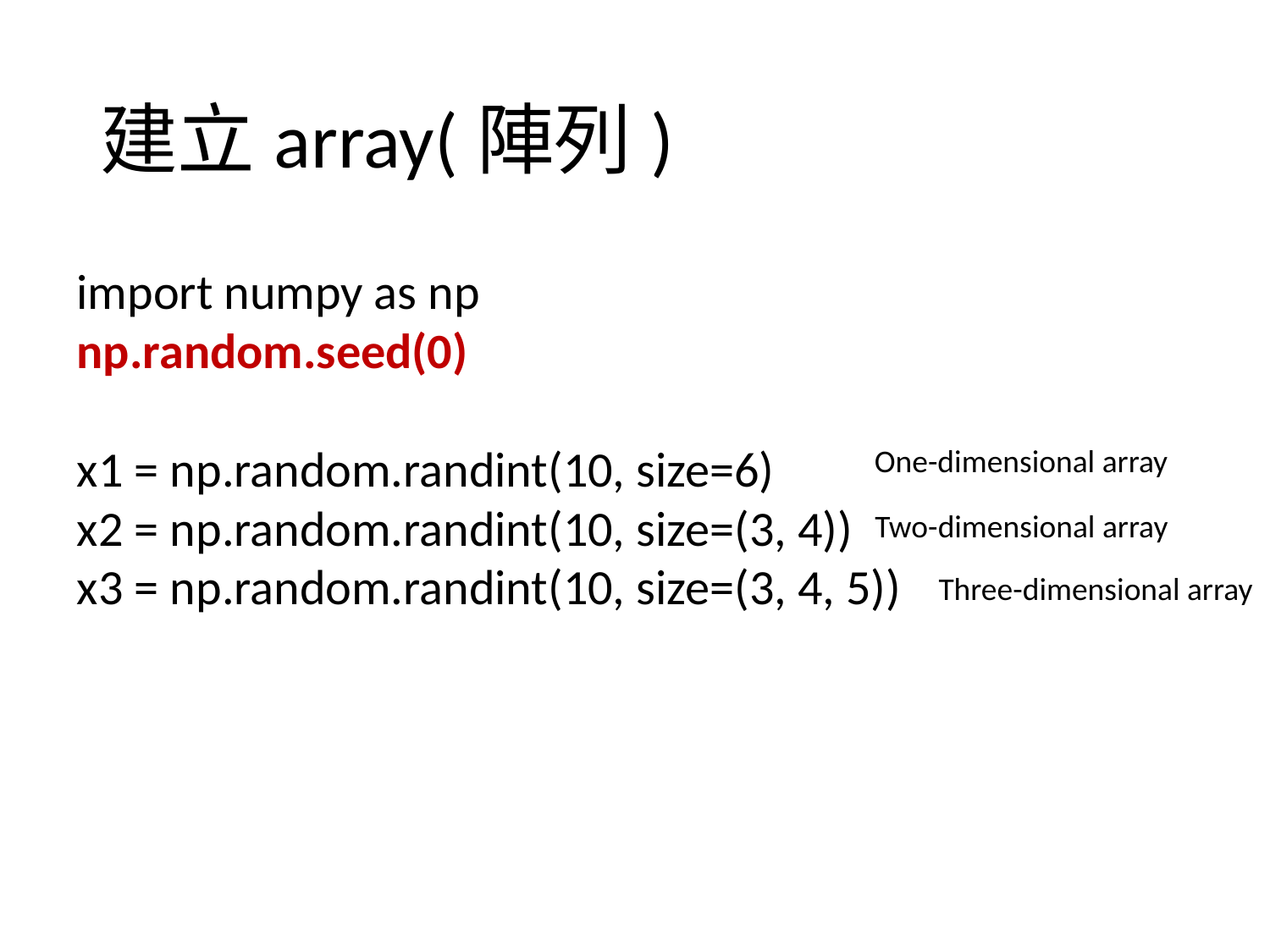

# 建立array(陣列)
import numpy as np
np.random.seed(0)

x1 = np.random.randint(10, size=6)
x2 = np.random.randint(10, size=(3, 4))
x3 = np.random.randint(10, size=(3, 4, 5))
One-dimensional array
Two-dimensional array
Three-dimensional array